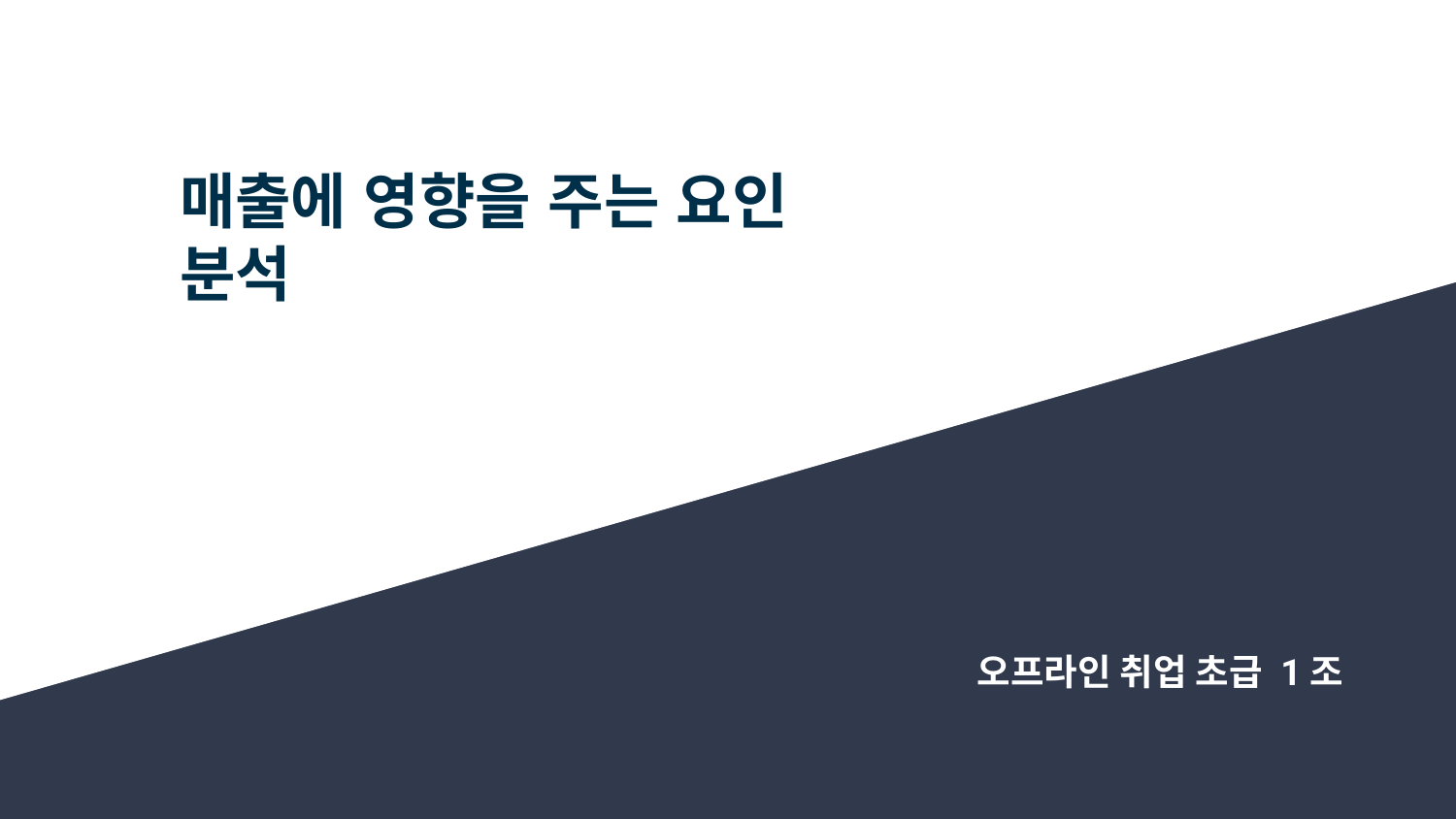

# 매출에 영향을 주는 요인 분석
오프라인 취업 초급 1조